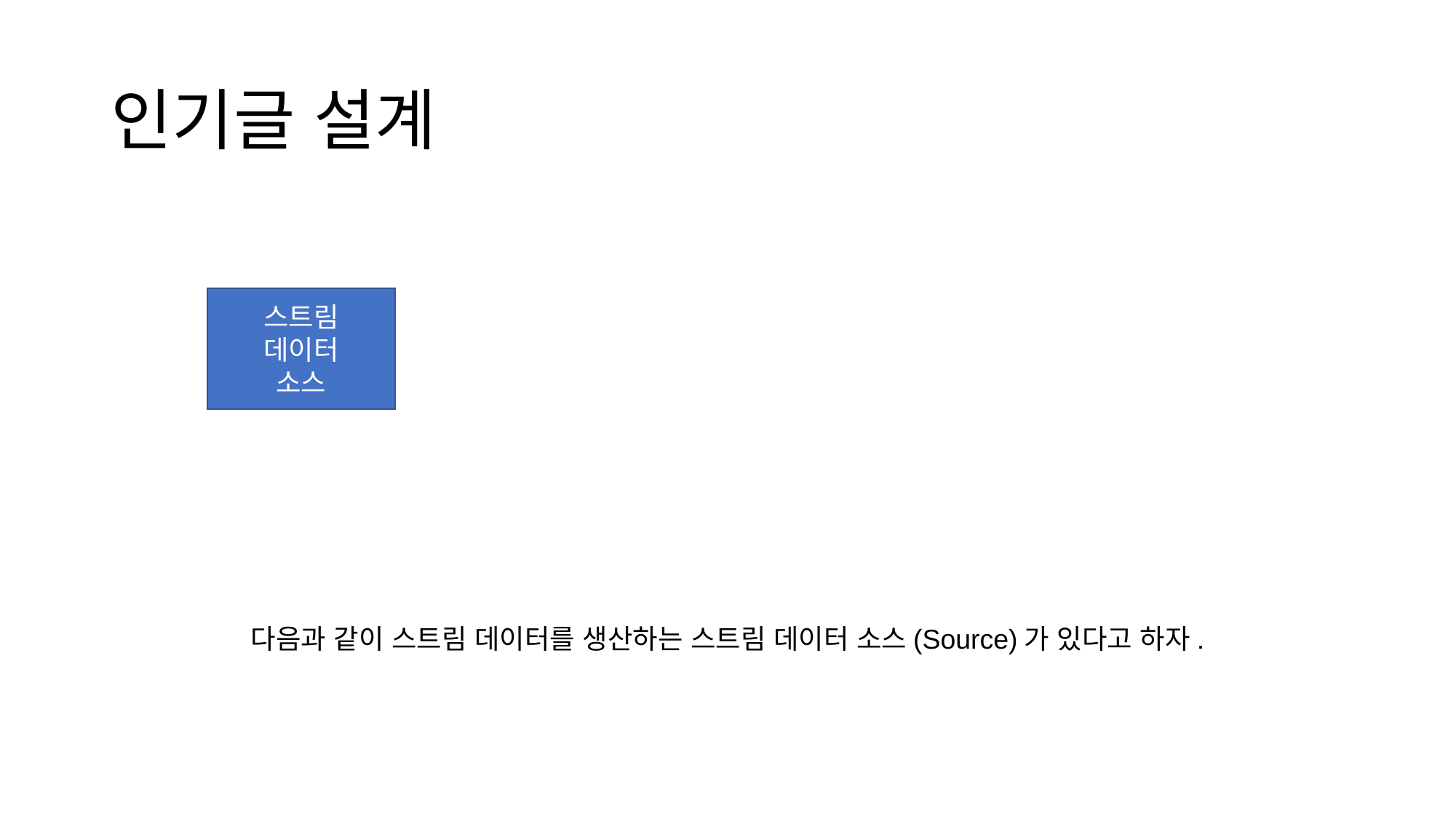

# 인기글 설계
스트림
데이터
소스
다음과 같이 스트림 데이터를 생산하는 스트림 데이터 소스(Source)가 있다고 하자.